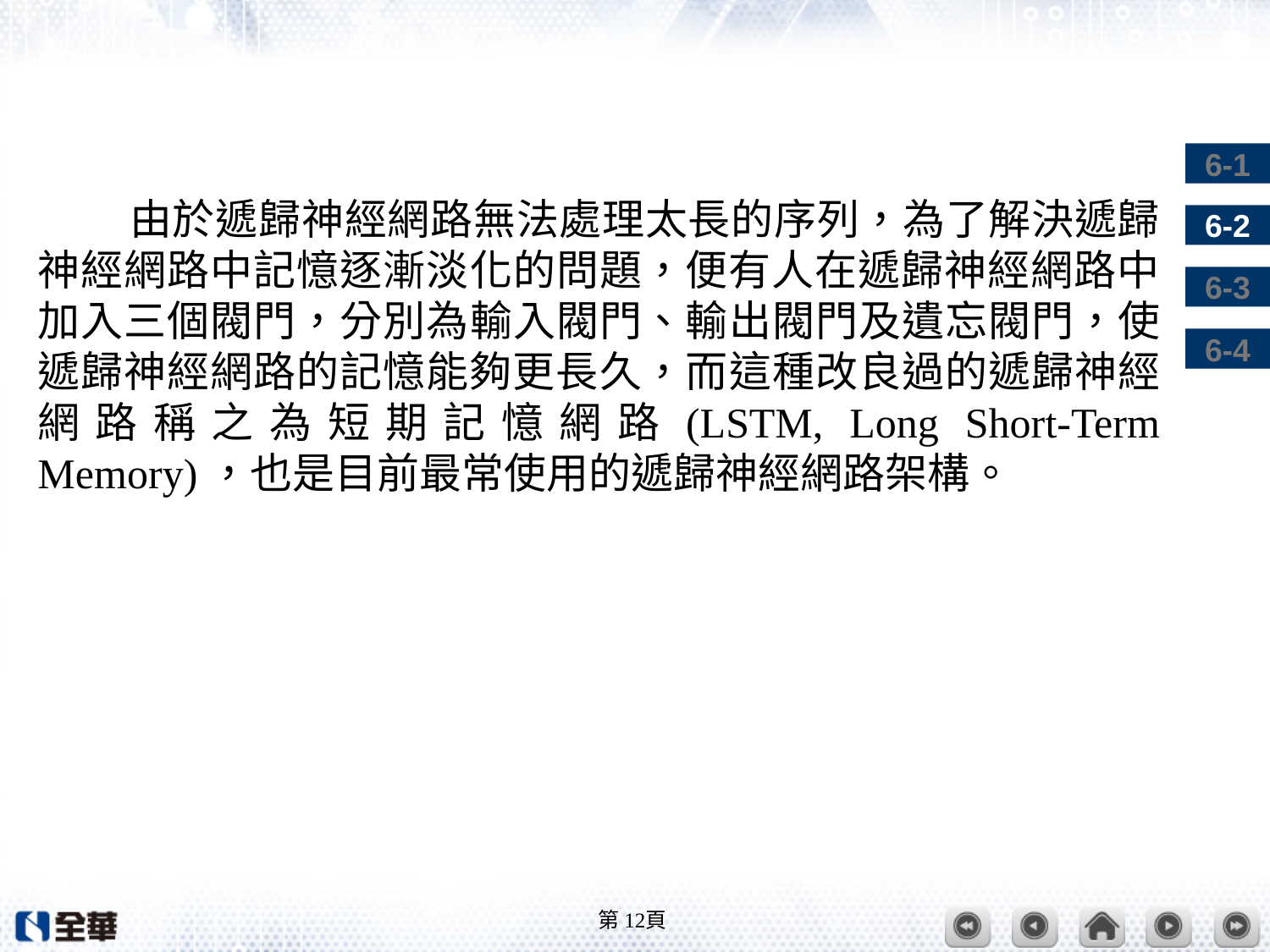

#
        由於遞歸神經網路無法處理太長的序列，為了解決遞歸神經網路中記憶逐漸淡化的問題，便有人在遞歸神經網路中加入三個閥門，分別為輸入閥門、輸出閥門及遺忘閥門，使遞歸神經網路的記憶能夠更長久，而這種改良過的遞歸神經網路稱之為短期記憶網路(LSTM, Long Short-Term Memory)，也是目前最常使用的遞歸神經網路架構。